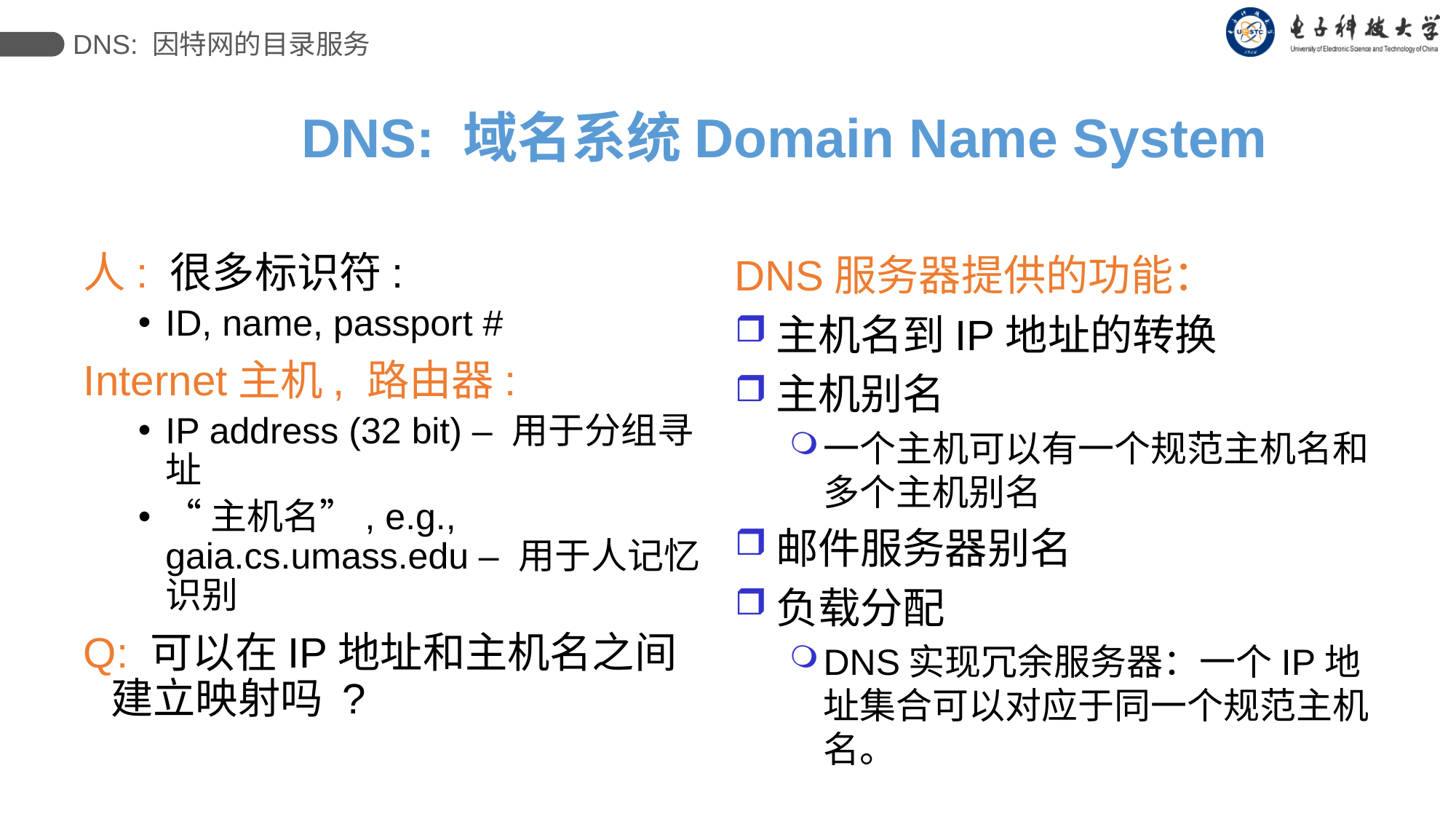

DNS: 因特网的目录服务
# DNS: 域名系统Domain Name System
DNS服务器提供的功能：
主机名到IP地址的转换
主机别名
一个主机可以有一个规范主机名和多个主机别名
邮件服务器别名
负载分配
DNS实现冗余服务器：一个IP地址集合可以对应于同一个规范主机名。
人: 很多标识符:
ID, name, passport #
Internet主机, 路由器:
IP address (32 bit) – 用于分组寻址
“主机名”, e.g., gaia.cs.umass.edu – 用于人记忆识别
Q: 可以在IP地址和主机名之间建立映射吗 ?